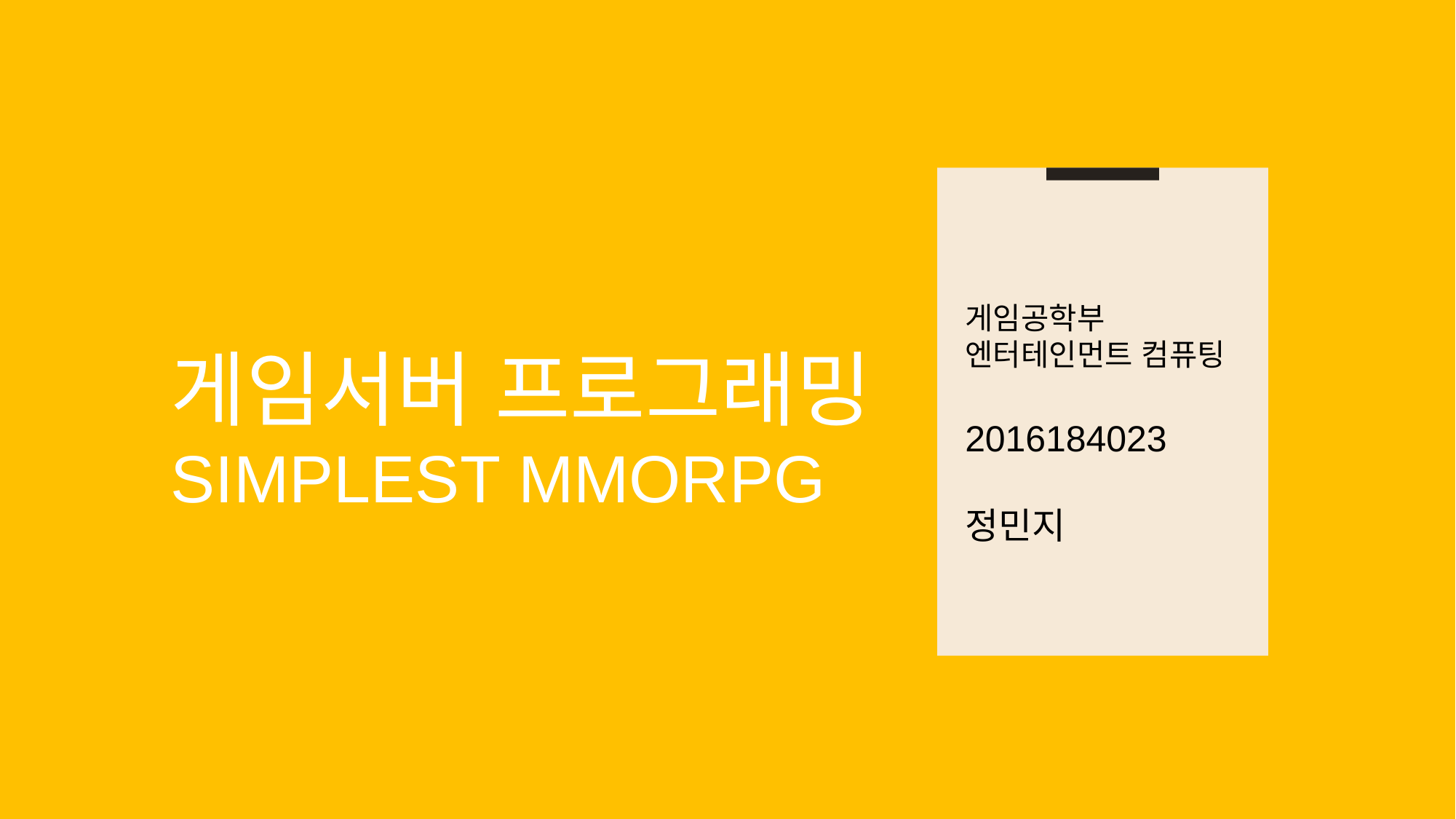

게임공학부
엔터테인먼트 컴퓨팅

2016184023

정민지
게임서버 프로그래밍
SIMPLEST MMORPG